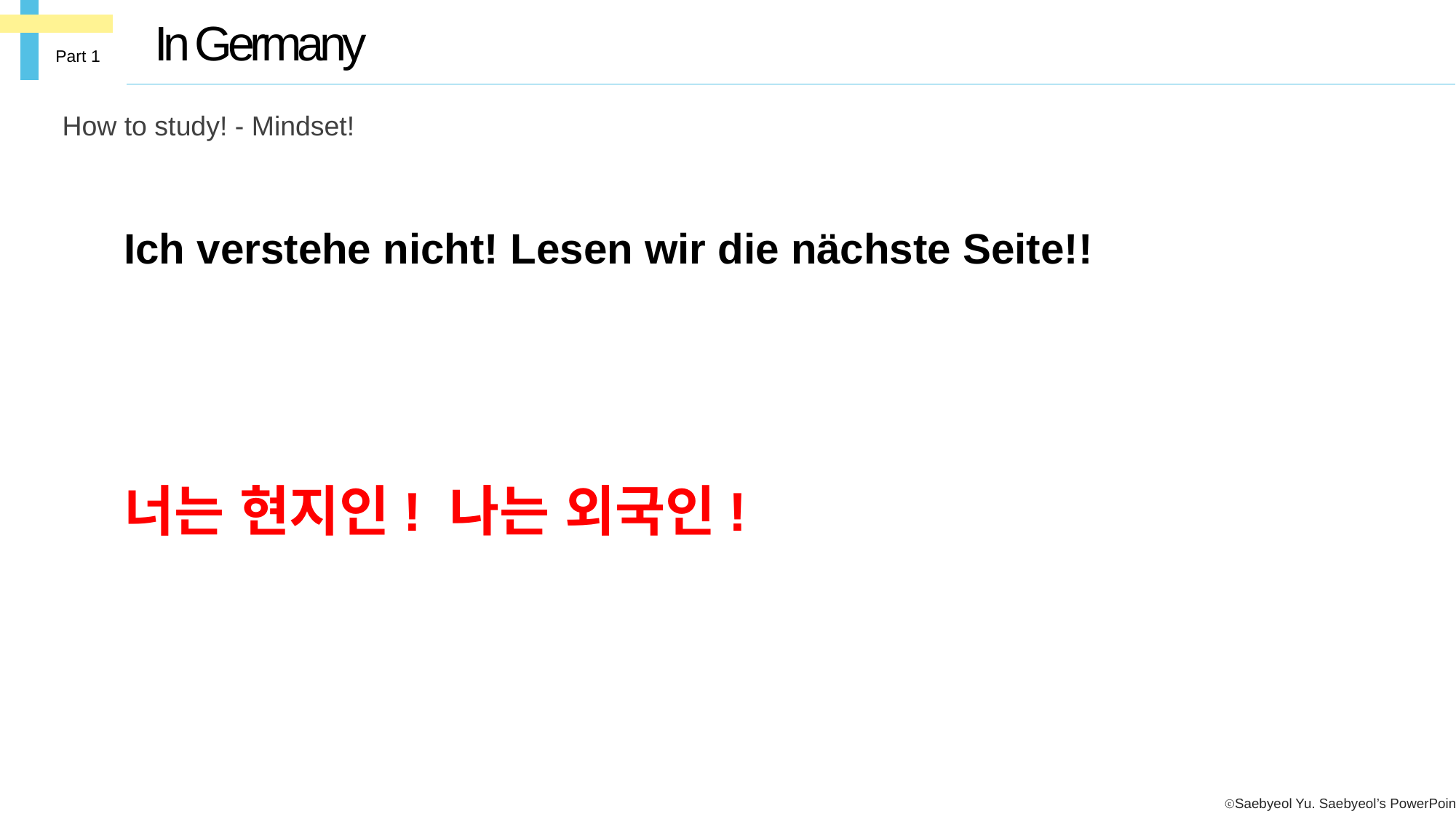

In Germany
Part 1
How to study! - Mindset!
Ich verstehe nicht! Lesen wir die nächste Seite!!

너는 현지인! 나는 외국인!